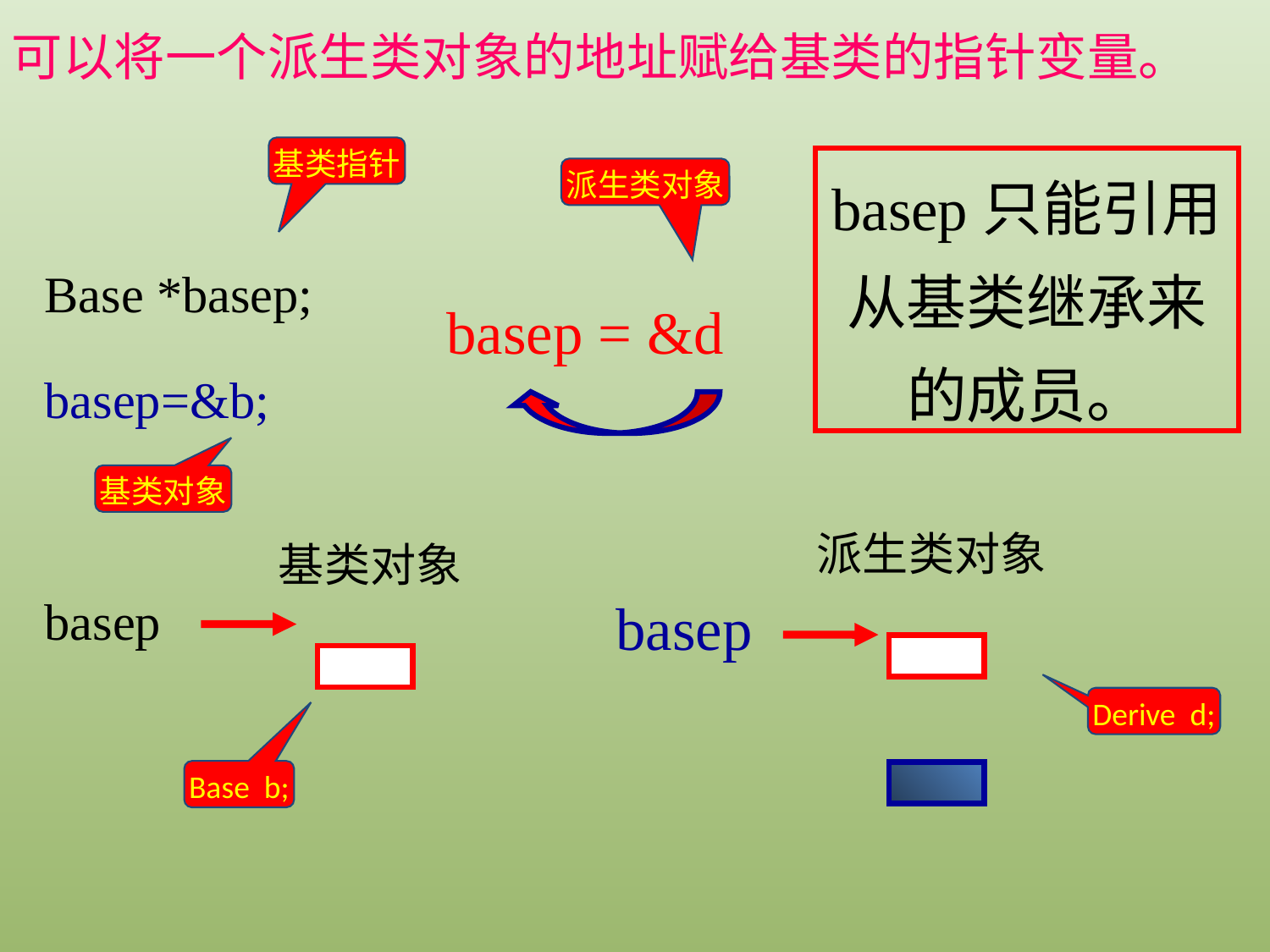

可以将一个派生类对象的地址赋给基类的指针变量。
基类指针
basep只能引用从基类继承来的成员。
派生类对象
Base *basep;
basep = &d
basep=&b;

基类对象
派生类对象
基类对象
basep
basep

Derive  d;
Base  b;

753